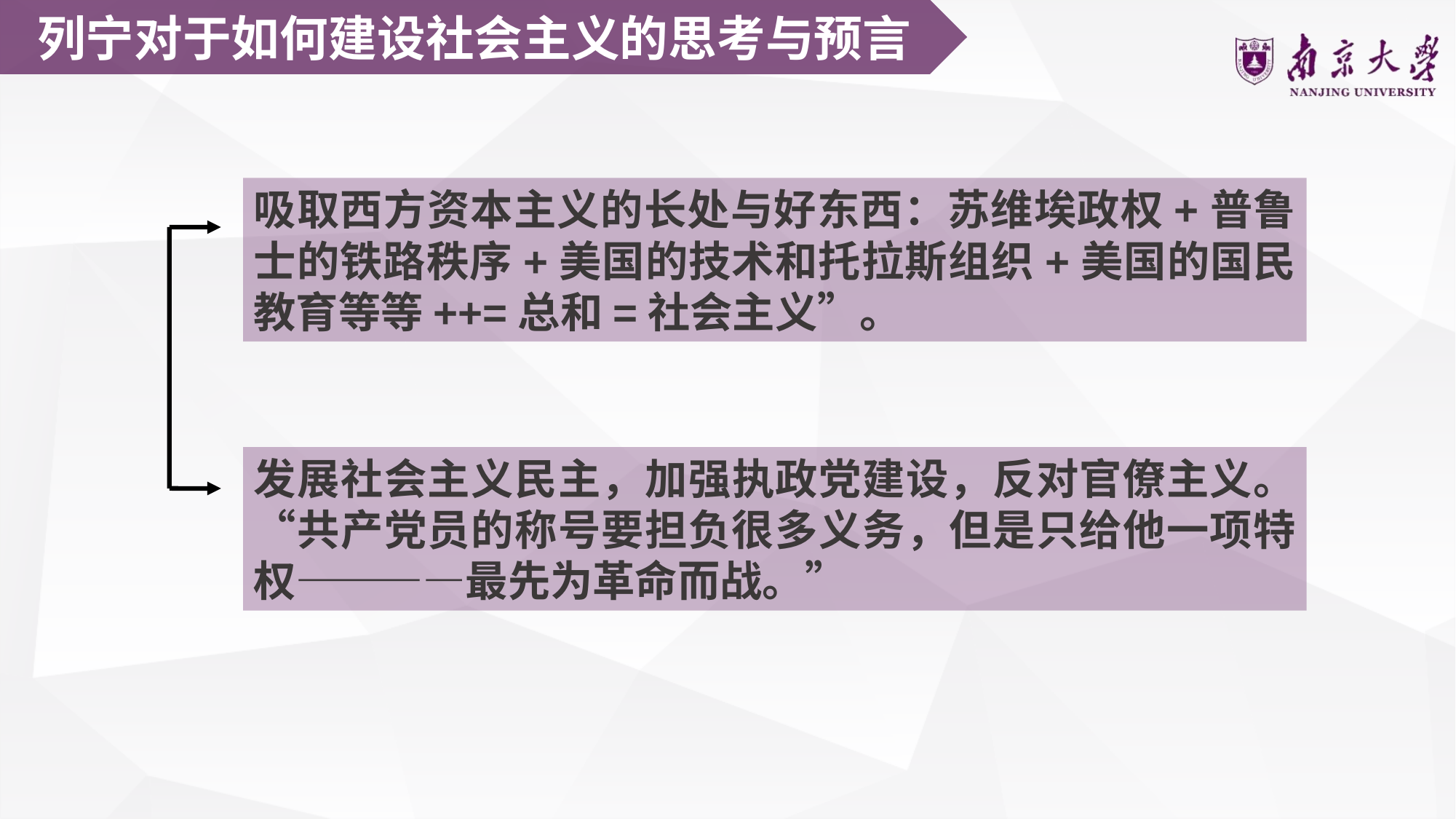

列宁对于如何建设社会主义的思考与预言
吸取西方资本主义的长处与好东西：苏维埃政权+普鲁士的铁路秩序+美国的技术和托拉斯组织+美国的国民教育等等++=总和=社会主义”。

发展社会主义民主，加强执政党建设，反对官僚主义。 “共产党员的称号要担负很多义务，但是只给他一项特权————最先为革命而战。”